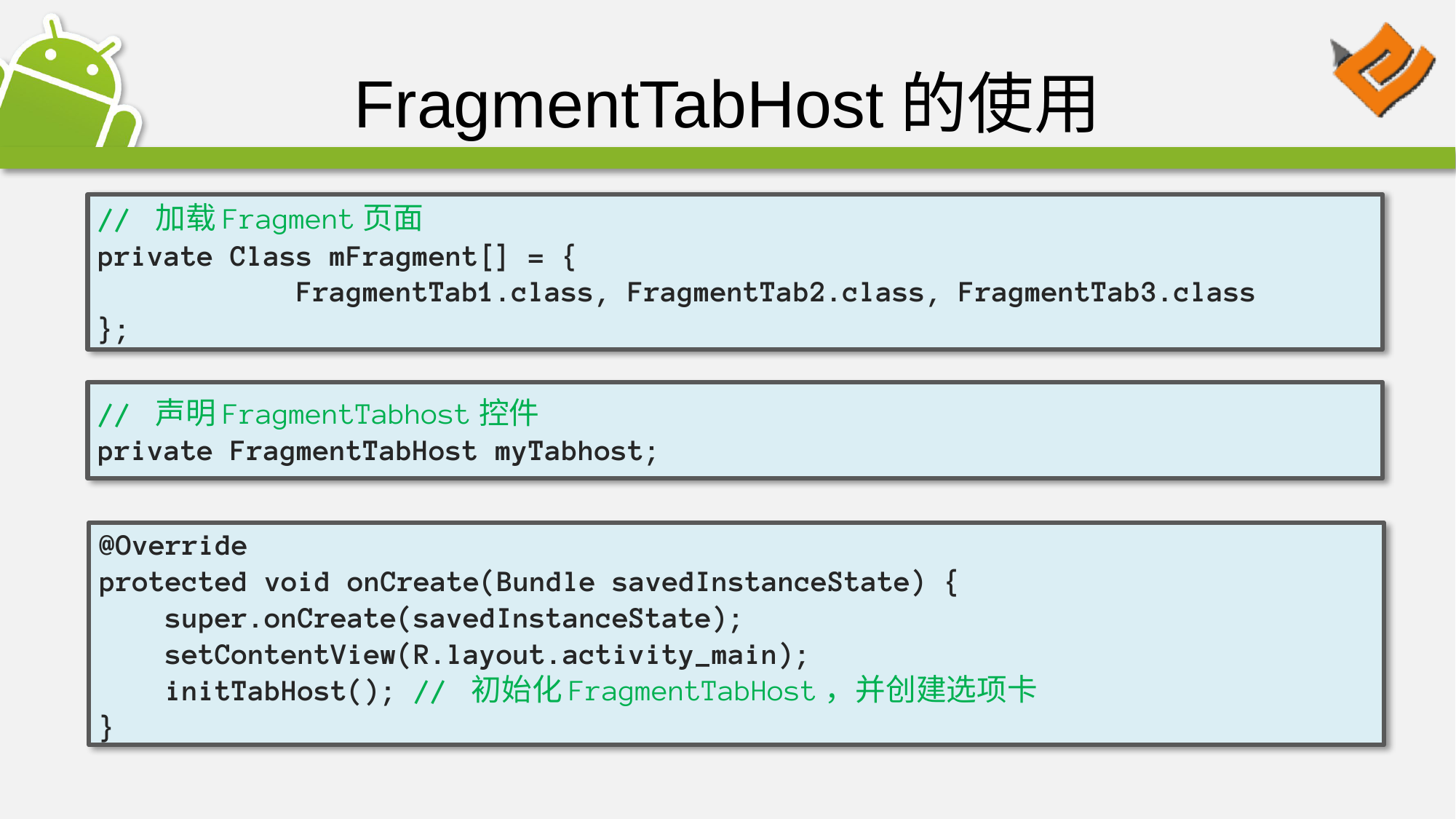

# FragmentTabHost的使用
// 加载Fragment页面
private Class mFragment[] = {
            FragmentTab1.class, FragmentTab2.class, FragmentTab3.class
};
// 声明FragmentTabhost控件
private FragmentTabHost myTabhost;
@Override
protected void onCreate(Bundle savedInstanceState) {
    super.onCreate(savedInstanceState);
    setContentView(R.layout.activity_main);
    initTabHost(); // 初始化FragmentTabHost，并创建选项卡
}